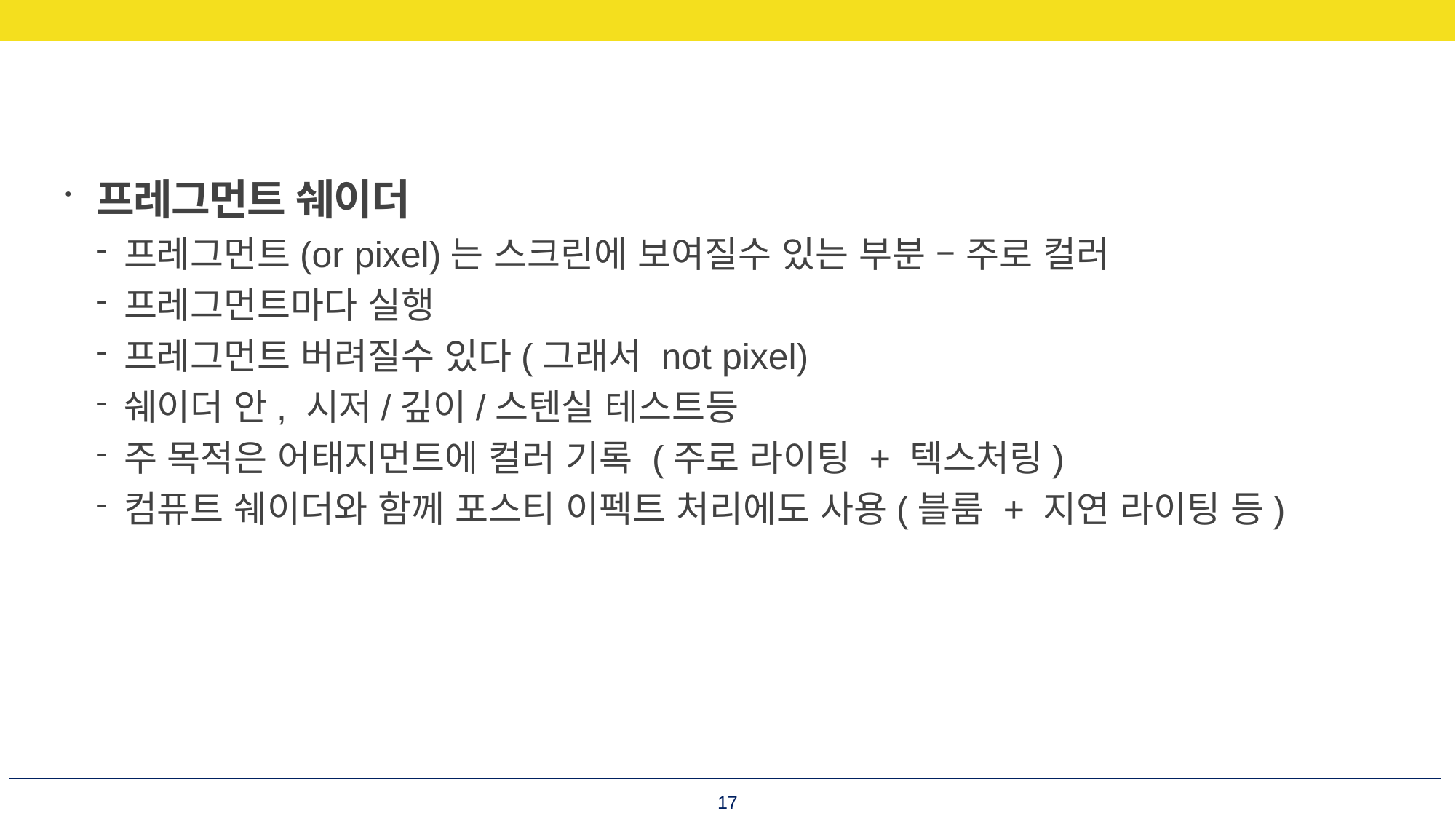

프레그먼트 쉐이더
프레그먼트(or pixel)는 스크린에 보여질수 있는 부분 – 주로 컬러
프레그먼트마다 실행
프레그먼트 버려질수 있다(그래서 not pixel)
쉐이더 안, 시저/깊이/스텐실 테스트등
주 목적은 어태지먼트에 컬러 기록 (주로 라이팅 + 텍스처링)
컴퓨트 쉐이더와 함께 포스티 이펙트 처리에도 사용(블룸 + 지연 라이팅 등)
17